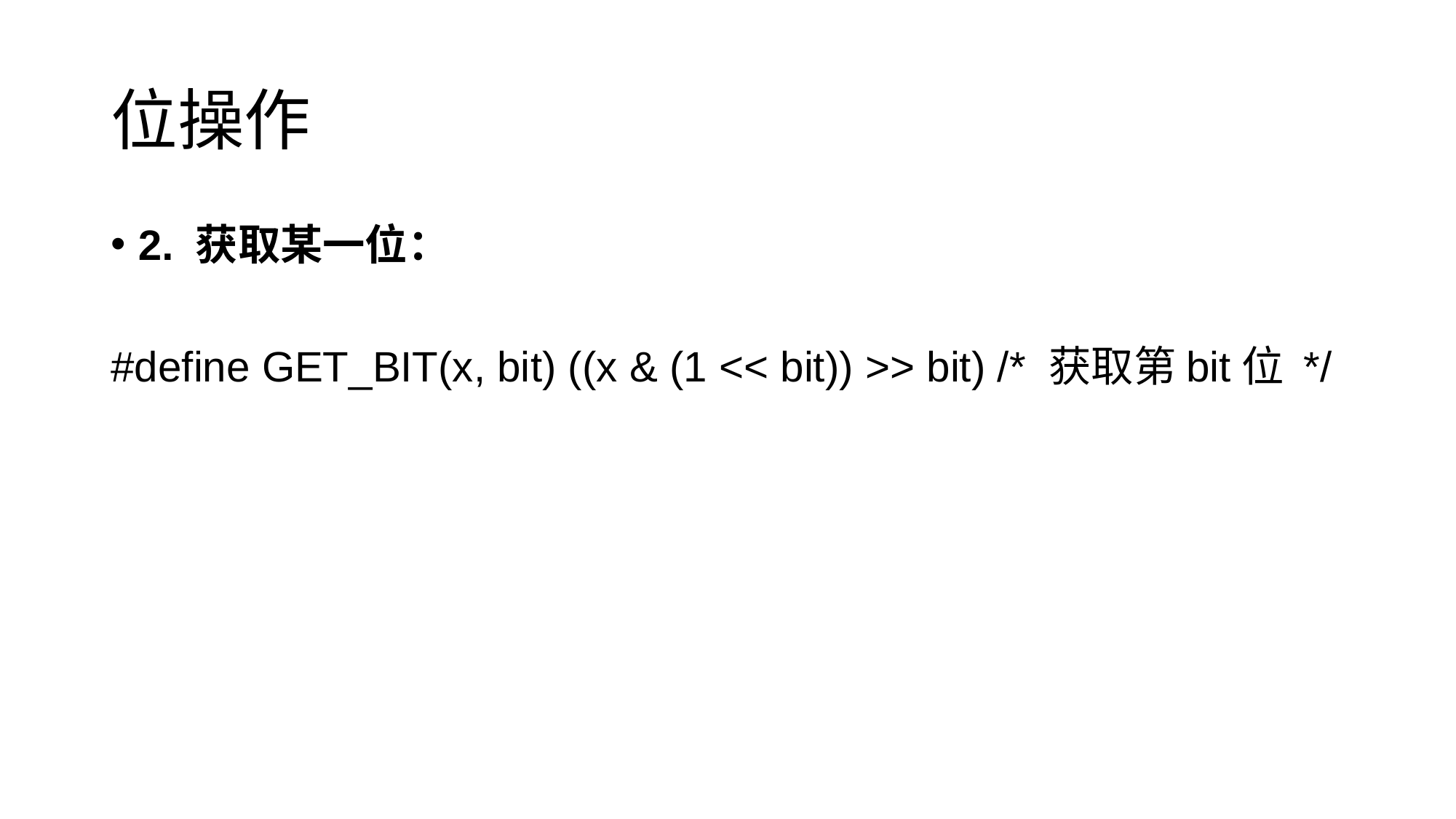

# 位操作
2. 获取某一位：

#define GET_BIT(x, bit) ((x & (1 << bit)) >> bit) /* 获取第bit位 */